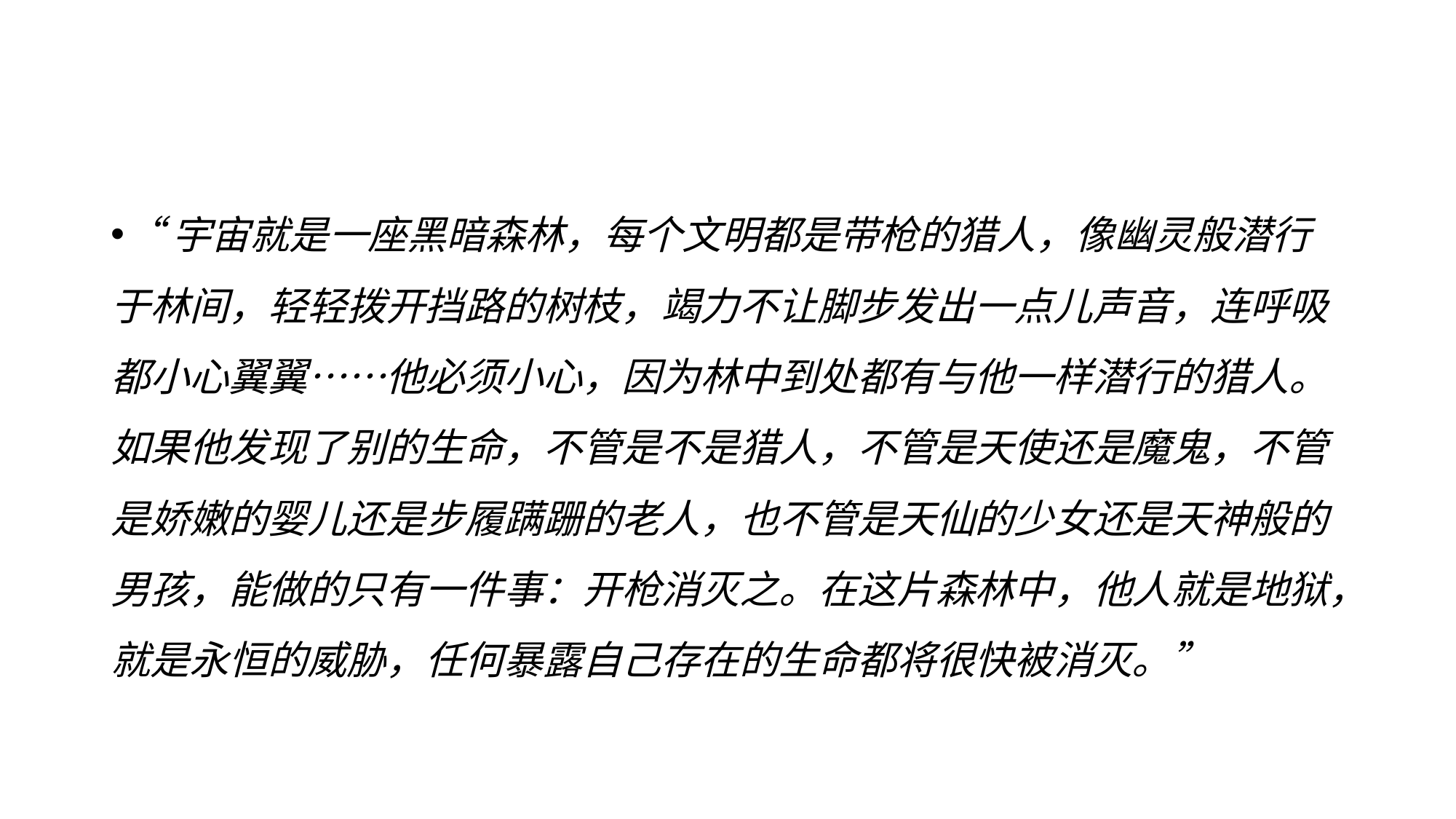

“宇宙就是一座黑暗森林，每个文明都是带枪的猎人，像幽灵般潜行于林间，轻轻拨开挡路的树枝，竭力不让脚步发出一点儿声音，连呼吸都小心翼翼……他必须小心，因为林中到处都有与他一样潜行的猎人。如果他发现了别的生命，不管是不是猎人，不管是天使还是魔鬼，不管是娇嫩的婴儿还是步履蹒跚的老人，也不管是天仙的少女还是天神般的男孩，能做的只有一件事：开枪消灭之。在这片森林中，他人就是地狱，就是永恒的威胁，任何暴露自己存在的生命都将很快被消灭。”